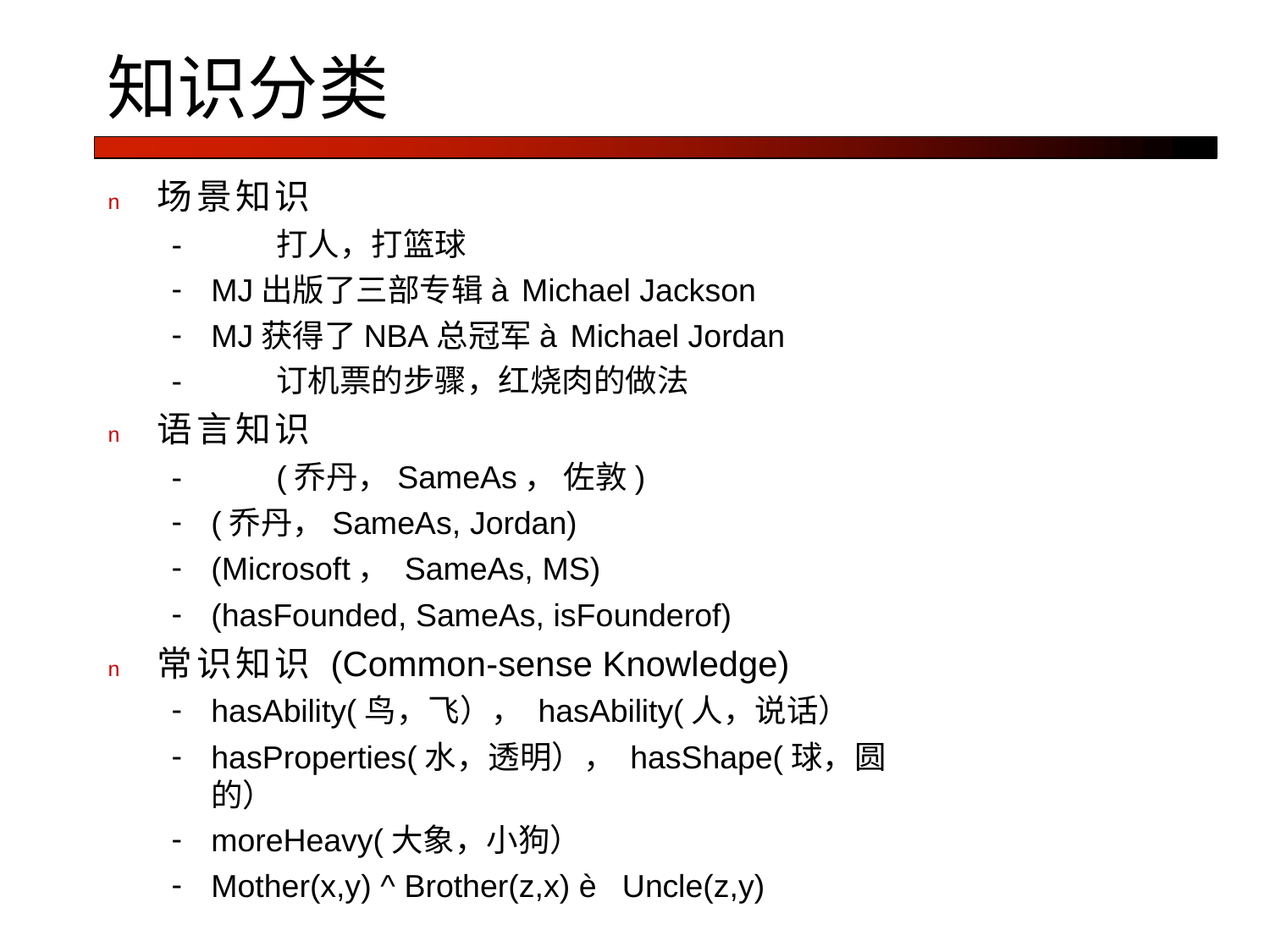

# 知识分类

n	场景知识
-	打人，打篮球
MJ出版了三部专辑àMichael Jackson
MJ获得了NBA总冠军àMichael Jordan
-	订机票的步骤，红烧肉的做法
n	语言知识
-	(乔丹，SameAs， 佐敦)
(乔丹，SameAs, Jordan)
(Microsoft， SameAs, MS)
(hasFounded, SameAs, isFounderof)
n	常识知识 (Common-sense Knowledge)
hasAbility(鸟，飞）， hasAbility(人，说话）
hasProperties(水，透明）， hasShape(球，圆的）
moreHeavy(大象，小狗）
Mother(x,y) ^ Brother(z,x) è Uncle(z,y)